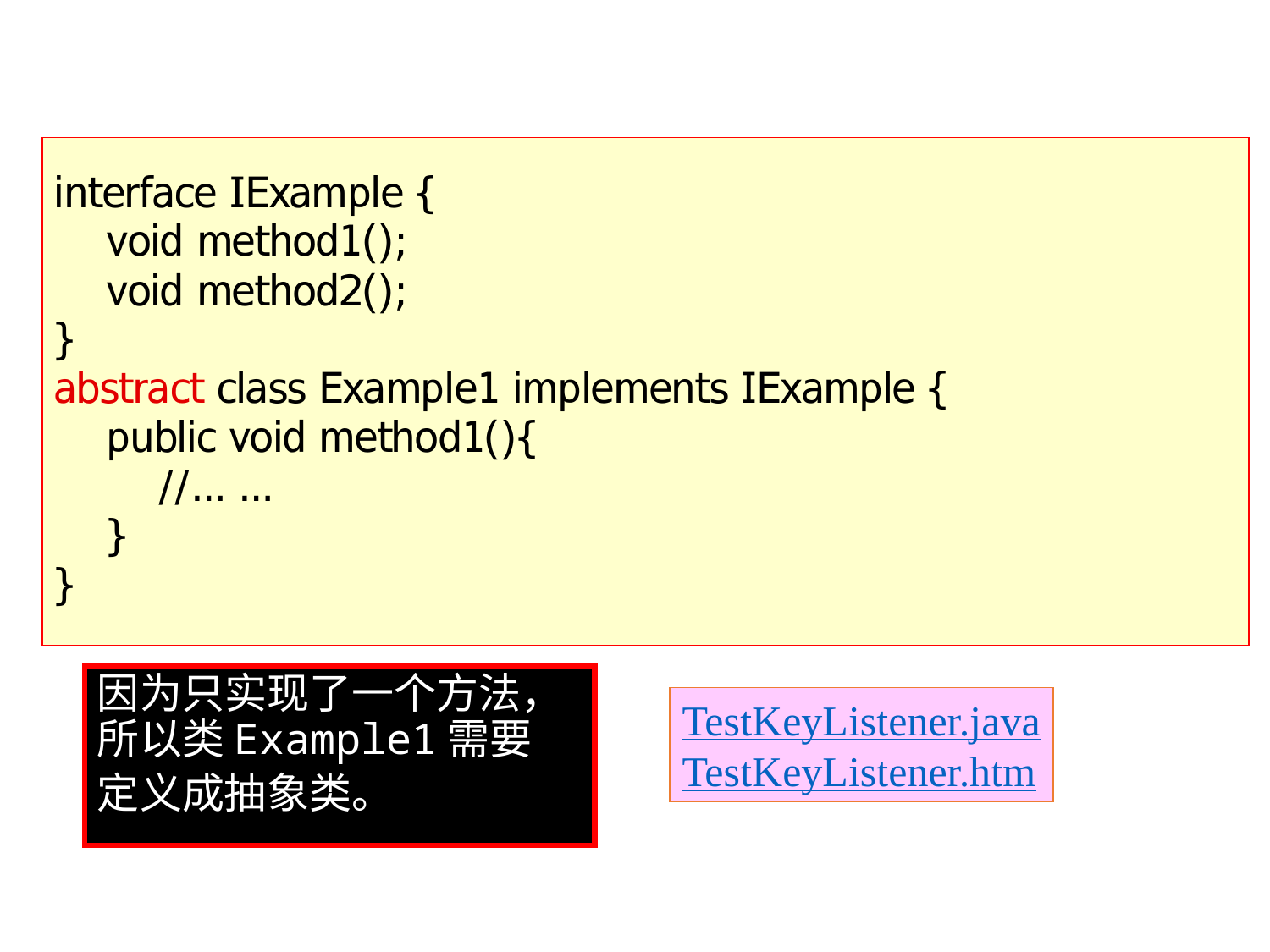

interface IExample {
    void method1();
    void method2();
}
abstract class Example1 implements IExample {
    public void method1(){
        //… …
    }
}
因为只实现了一个方法，所以类Example1需要
定义成抽象类。
TestKeyListener.java
TestKeyListener.htm